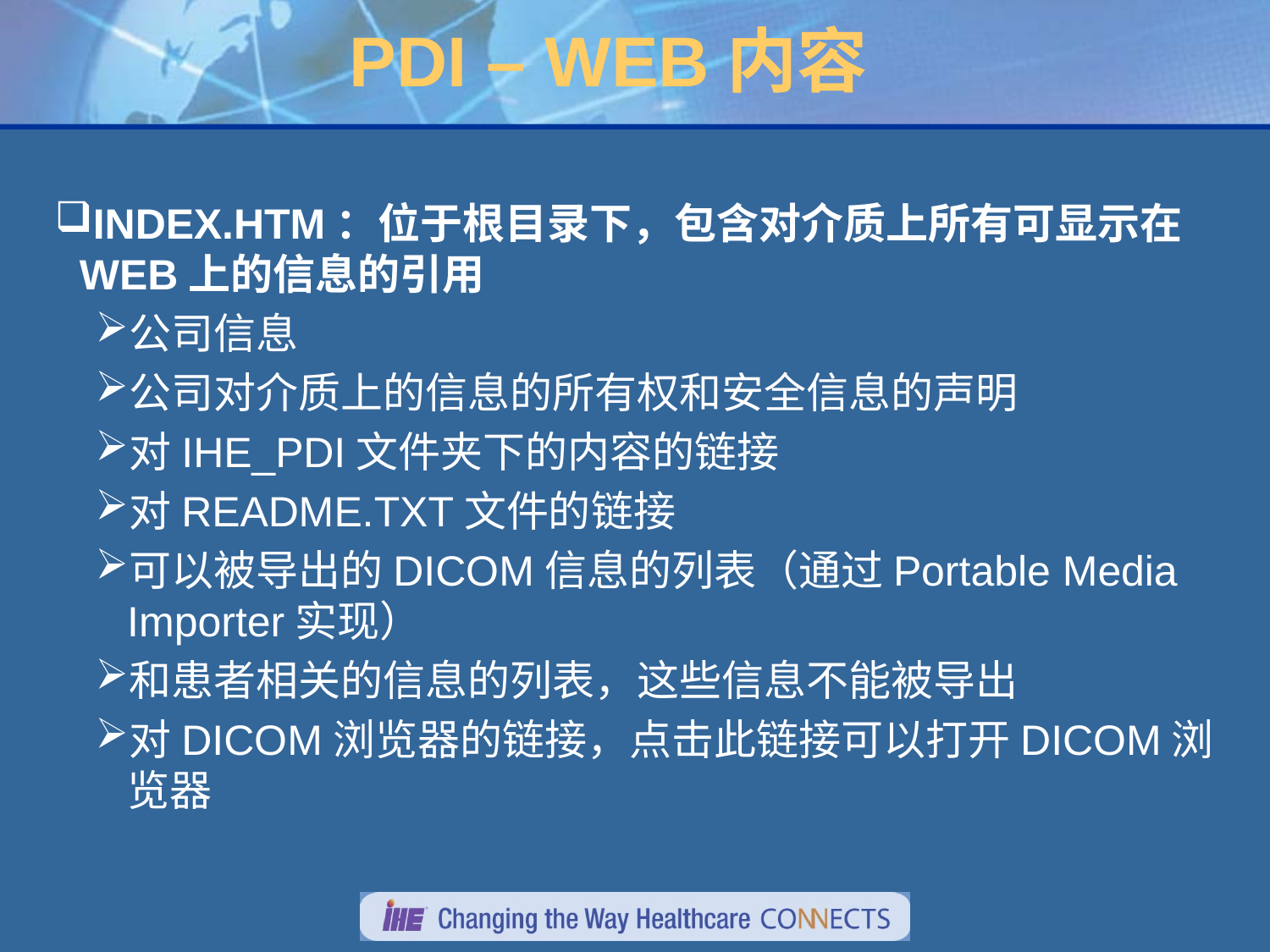

# PDI – WEB内容
INDEX.HTM：位于根目录下，包含对介质上所有可显示在WEB上的信息的引用
公司信息
公司对介质上的信息的所有权和安全信息的声明
对IHE_PDI文件夹下的内容的链接
对README.TXT文件的链接
可以被导出的DICOM信息的列表（通过Portable Media Importer实现）
和患者相关的信息的列表，这些信息不能被导出
对DICOM浏览器的链接，点击此链接可以打开DICOM浏览器